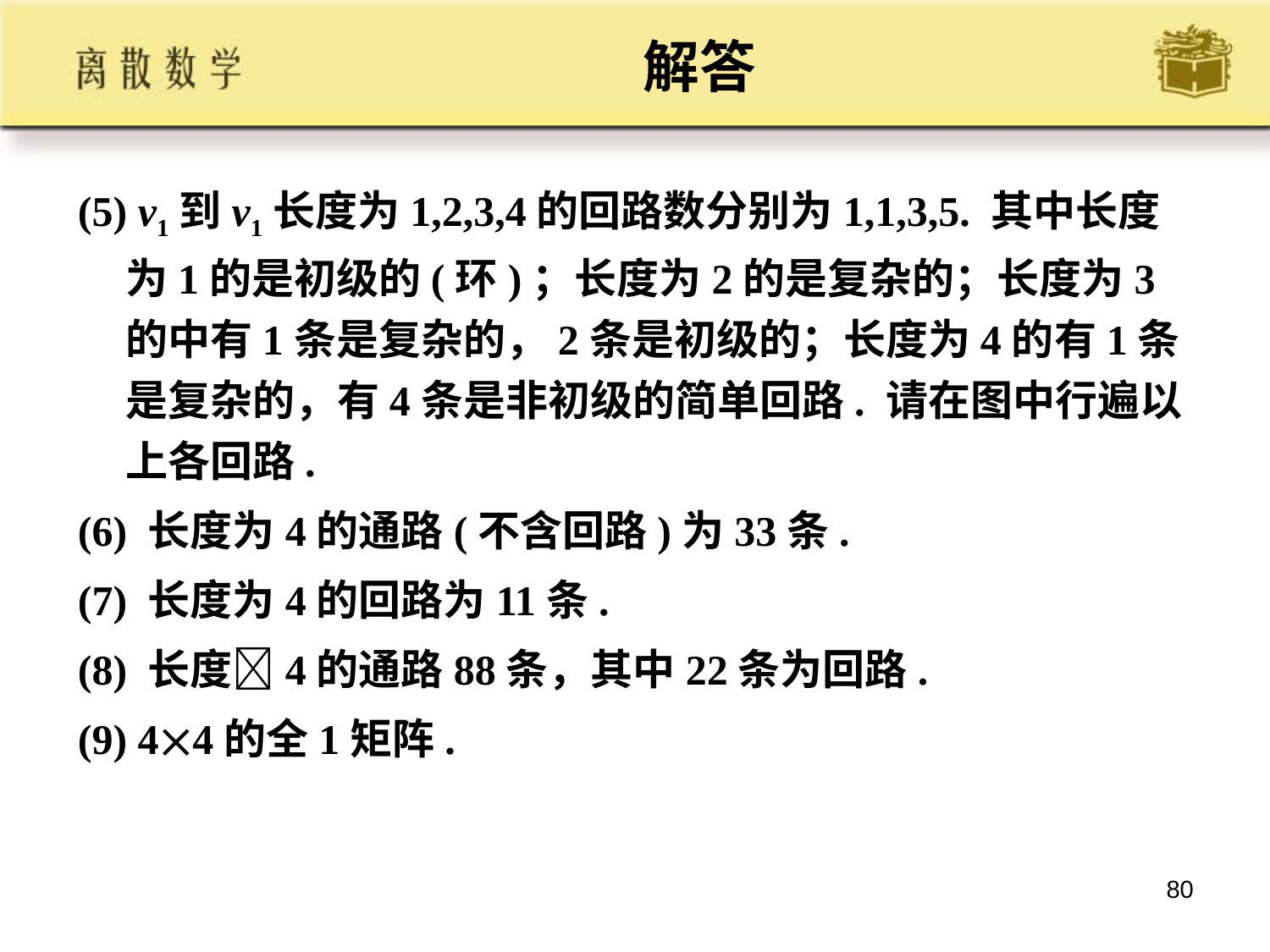

# 解答
(5) v1到v1长度为1,2,3,4的回路数分别为1,1,3,5. 其中长度为1的是初级的(环)；长度为2的是复杂的；长度为3的中有1条是复杂的，2条是初级的；长度为4的有1条是复杂的，有4条是非初级的简单回路. 请在图中行遍以上各回路.
(6) 长度为4的通路(不含回路)为33条.
(7) 长度为4的回路为11条.
(8) 长度≤4的通路88条，其中22条为回路.
(9) 4×4的全1矩阵.
80